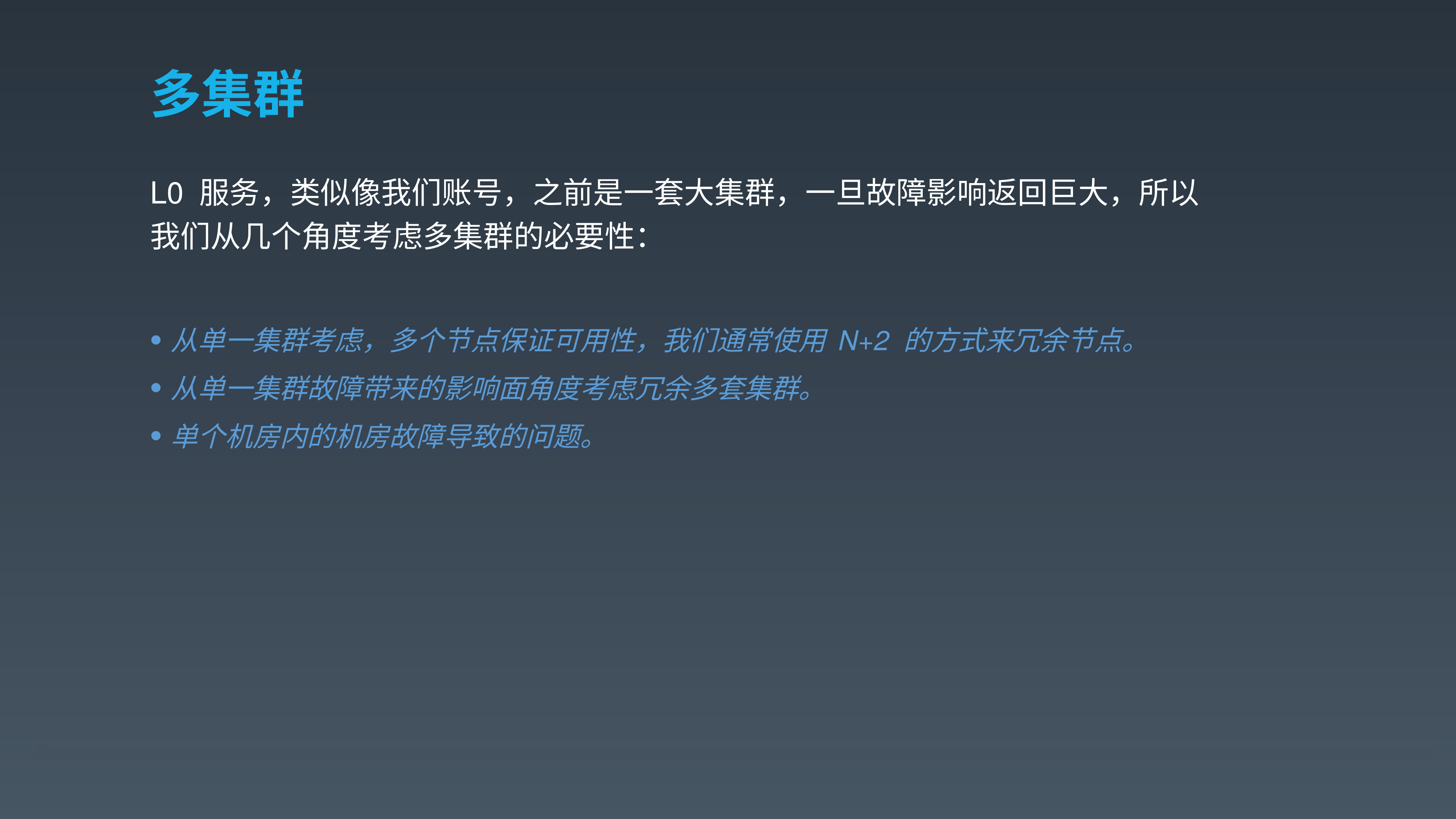

# 多集群
L0 服务，类似像我们账号，之前是一套大集群，一旦故障影响返回巨大，所以我们从几个角度考虑多集群的必要性：

从单一集群考虑，多个节点保证可用性，我们通常使用 N+2 的方式来冗余节点。
从单一集群故障带来的影响面角度考虑冗余多套集群。
单个机房内的机房故障导致的问题。